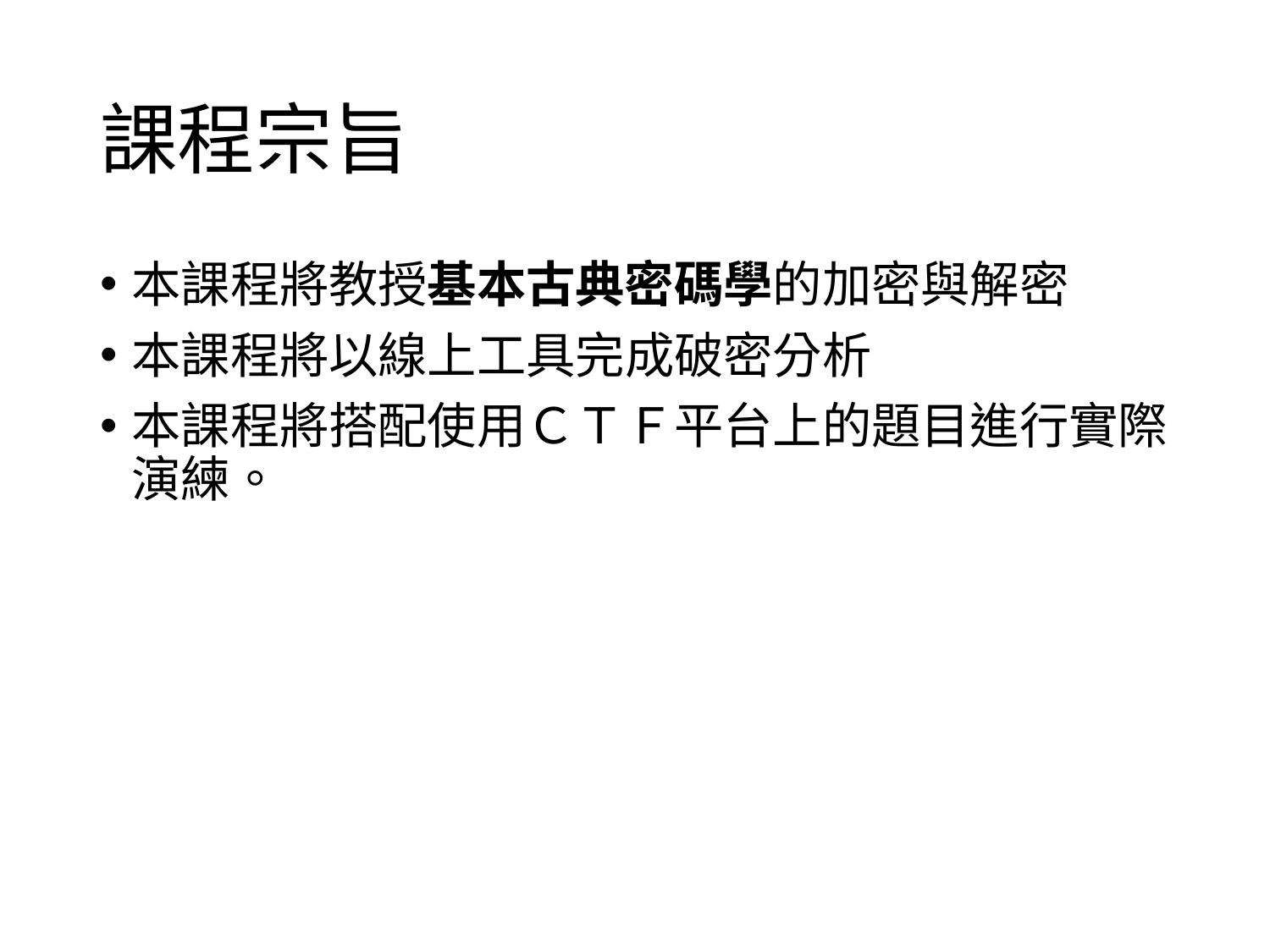

# 課程宗旨
本課程將教授基本古典密碼學的加密與解密
本課程將以線上工具完成破密分析
本課程將搭配使用ＣＴＦ平台上的題目進行實際演練。